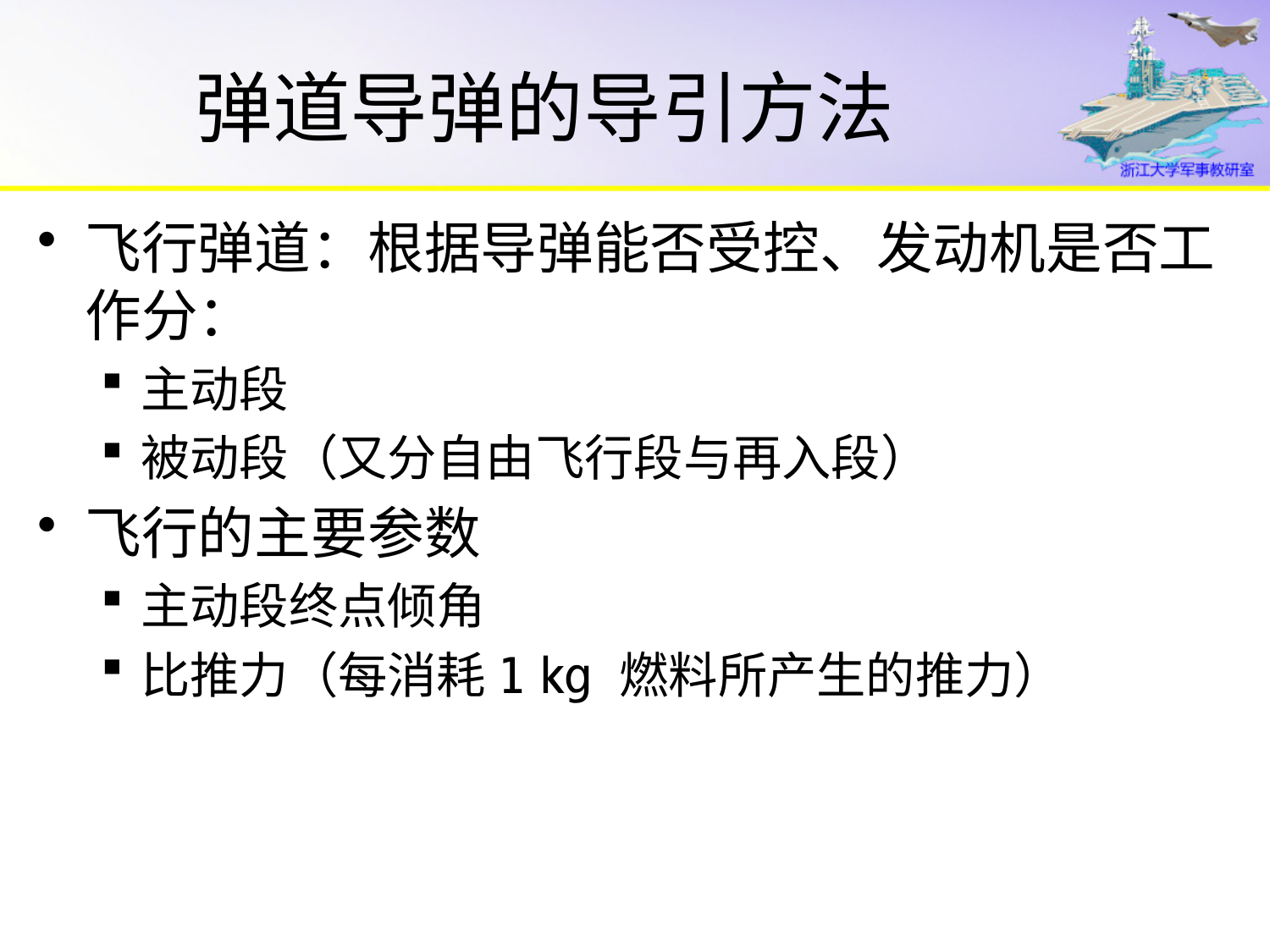

# 弹道导弹的导引方法
飞行弹道：根据导弹能否受控、发动机是否工作分：
主动段
被动段（又分自由飞行段与再入段）
飞行的主要参数
主动段终点倾角
比推力（每消耗1 kg 燃料所产生的推力）